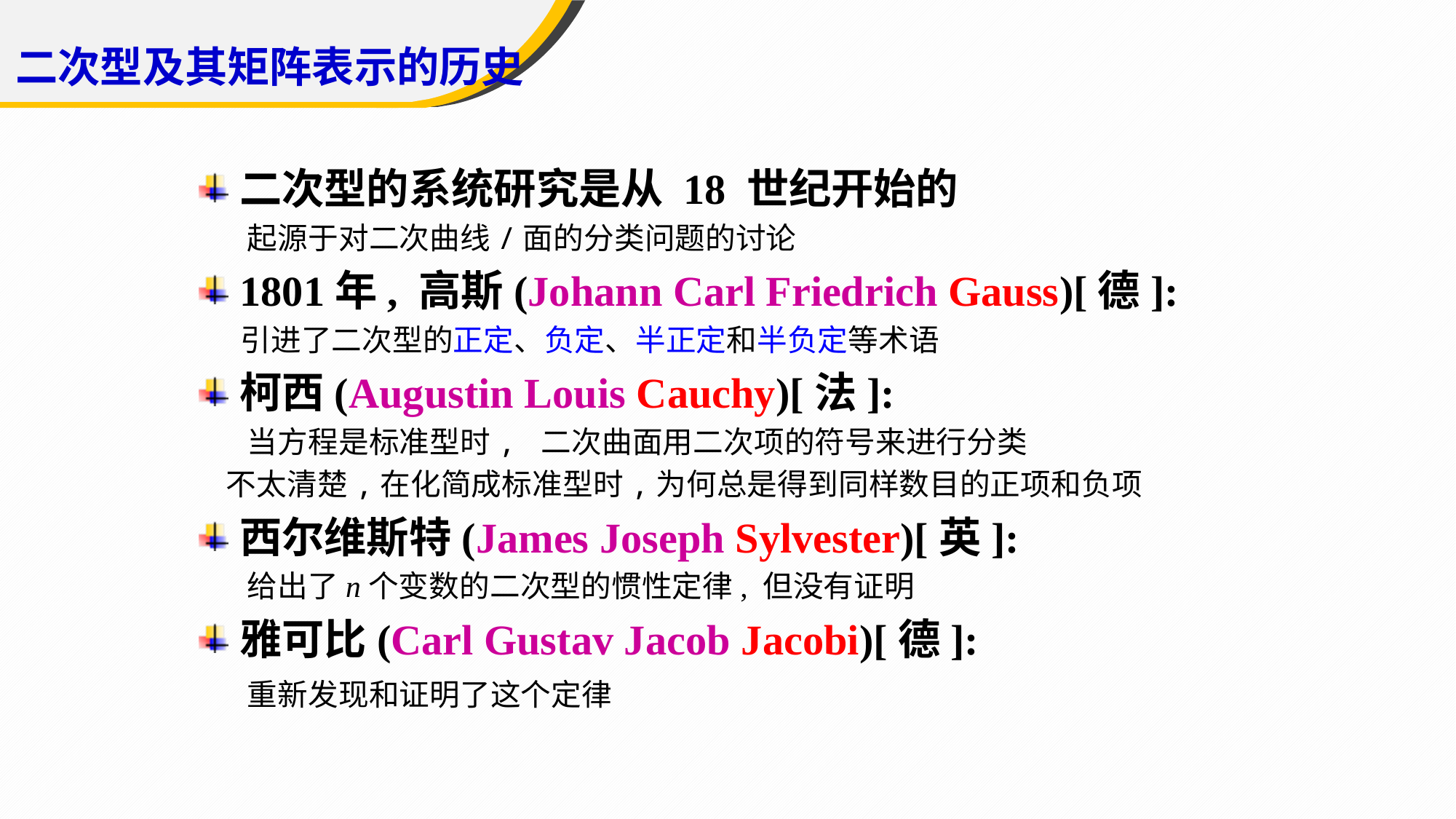

二次型及其矩阵表示的历史
二次型的系统研究是从 18 世纪开始的
      起源于对二次曲线/面的分类问题的讨论
1801年, 高斯(Johann Carl Friedrich Gauss)[德]:
     引进了二次型的正定、负定、半正定和半负定等术语
柯西(Augustin Louis Cauchy)[法]:
      当方程是标准型时, 二次曲面用二次项的符号来进行分类
   不太清楚,在化简成标准型时,为何总是得到同样数目的正项和负项
西尔维斯特(James Joseph Sylvester)[英]:
      给出了n个变数的二次型的惯性定律, 但没有证明
雅可比(Carl Gustav Jacob Jacobi)[德]:
    重新发现和证明了这个定律